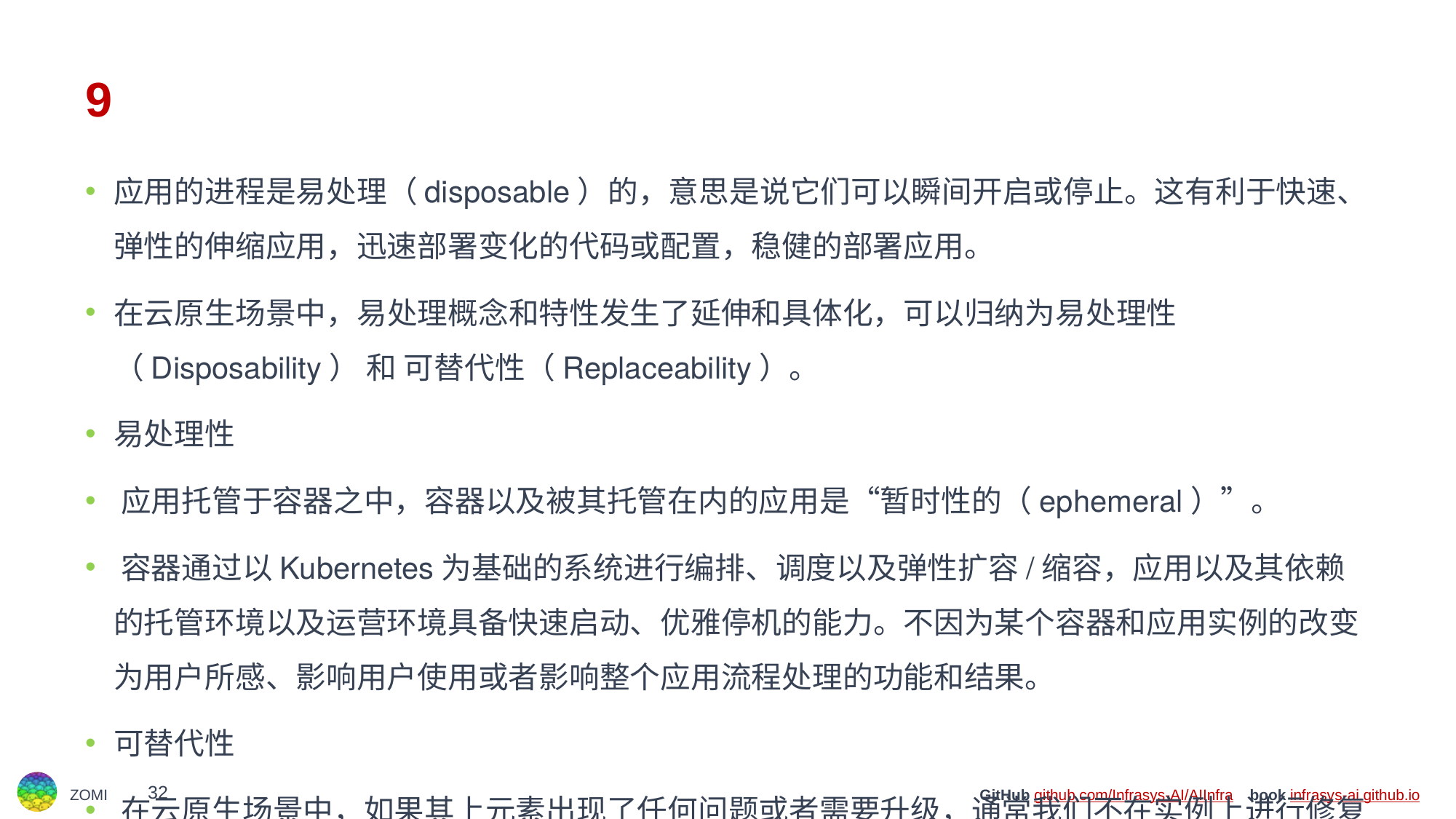

# 9
应用的进程是易处理（disposable）的，意思是说它们可以瞬间开启或停止。这有利于快速、弹性的伸缩应用，迅速部署变化的代码或配置，稳健的部署应用。
在云原生场景中，易处理概念和特性发生了延伸和具体化，可以归纳为易处理性（Disposability） 和 可替代性（Replaceability）。
易处理性
﻿应用托管于容器之中，容器以及被其托管在内的应用是“暂时性的（ephemeral）”。
﻿容器通过以Kubernetes为基础的系统进行编排、调度以及弹性扩容/缩容，应用以及其依赖的托管环境以及运营环境具备快速启动、优雅停机的能力。不因为某个容器和应用实例的改变为用户所感、影响用户使用或者影响整个应用流程处理的功能和结果。
可替代性
﻿﻿在云原生场景中，如果其上元素出现了任何问题或者需要升级，通常我们不在实例上进行修复和升级，而是利用云原生不可变基础设施能力，移除现有元素，生成新的元素。
﻿﻿所有的元素，包括应用、容器、运行环境、所依赖的服务，都应该做到尽量的代码化，由自动化流水线来控制其生成和消除，做到不可变基础设施以及可替代。